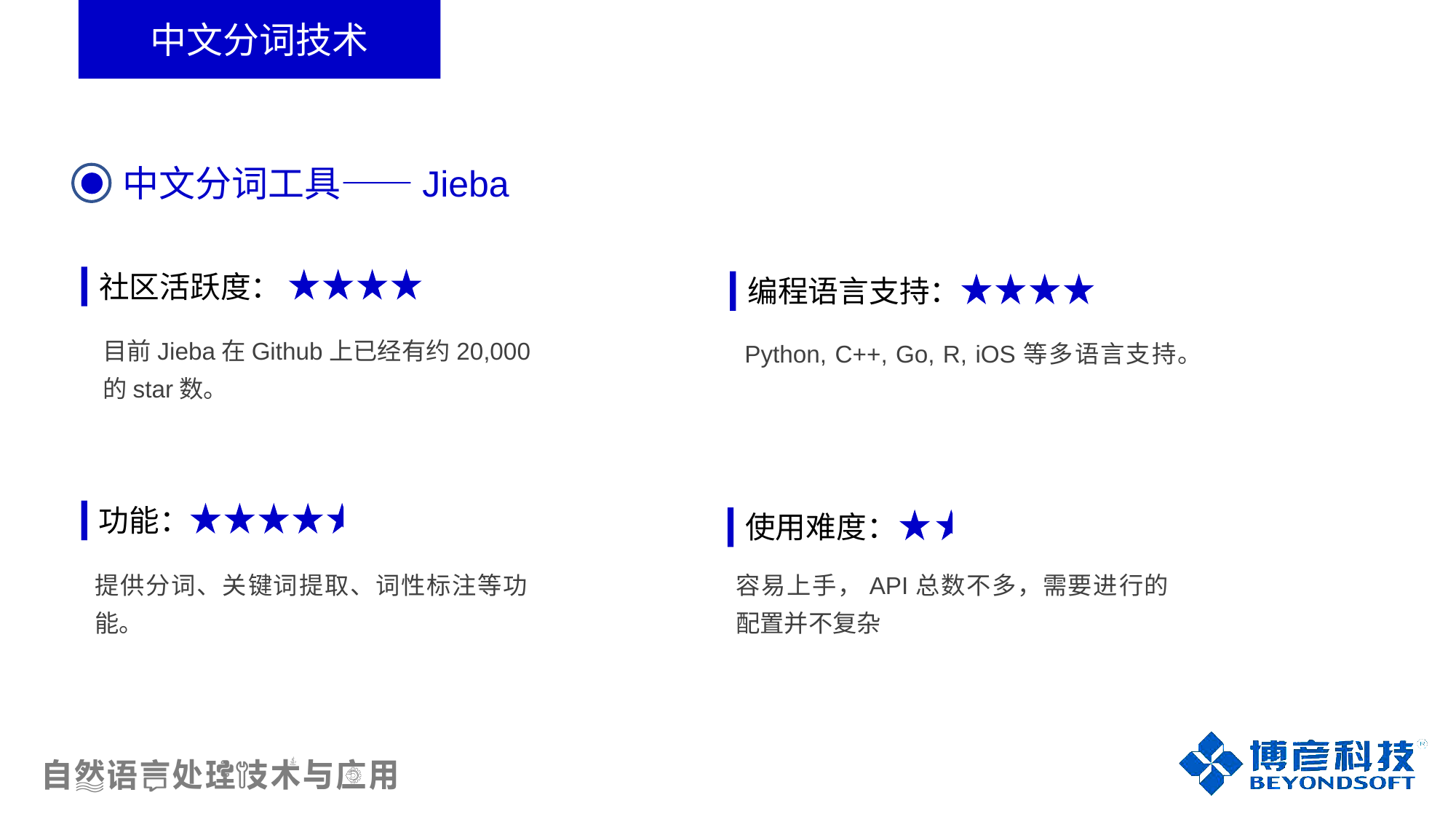

中文分词技术
中文分词工具——Jieba

社区活跃度：

编程语言支持：

目前Jieba在Github上已经有约20,000的star数。
Python, C++, Go, R, iOS等多语言支持。
功能：

使用难度：

提供分词、关键词提取、词性标注等功能。
容易上手，API总数不多，需要进行的配置并不复杂